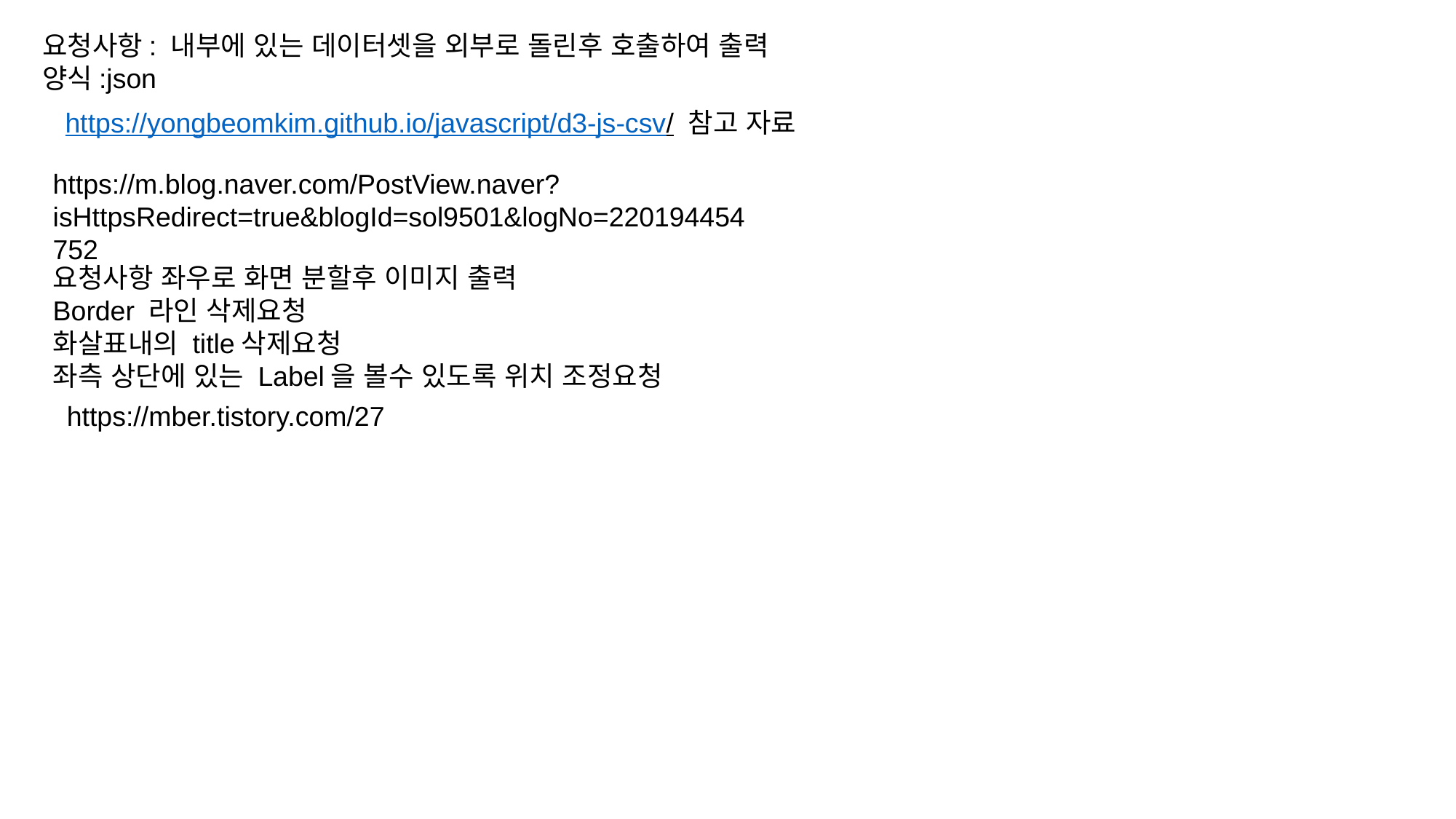

요청사항: 내부에 있는 데이터셋을 외부로 돌린후 호출하여 출력
양식:json
https://yongbeomkim.github.io/javascript/d3-js-csv/ 참고 자료
https://m.blog.naver.com/PostView.naver?isHttpsRedirect=true&blogId=sol9501&logNo=220194454752
요청사항 좌우로 화면 분할후 이미지 출력
Border 라인 삭제요청
화살표내의 title삭제요청
좌측 상단에 있는 Label을 볼수 있도록 위치 조정요청
https://mber.tistory.com/27